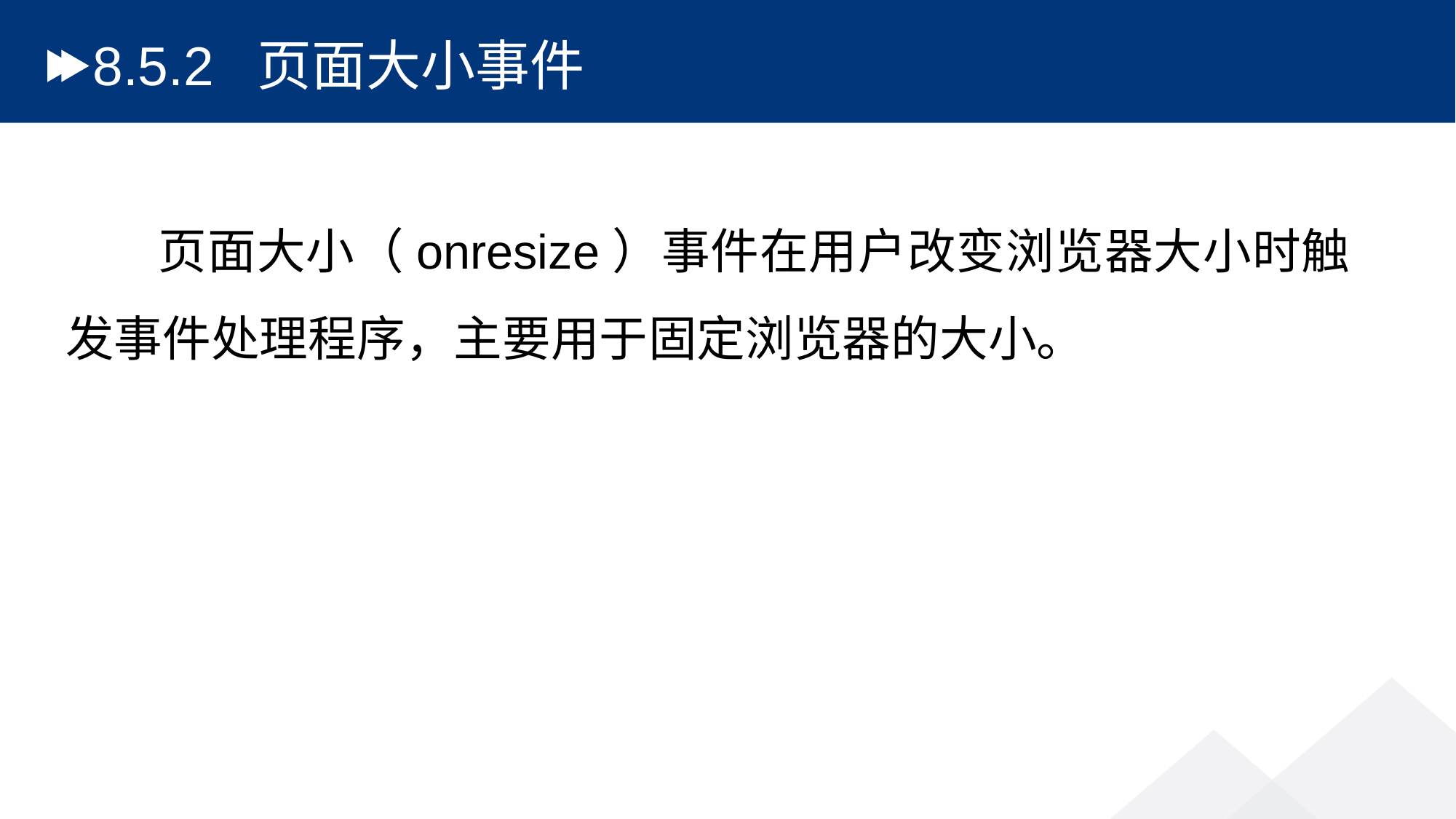

# 8.5.2  页面大小事件
     页面大小（onresize）事件在用户改变浏览器大小时触发事件处理程序，主要用于固定浏览器的大小。